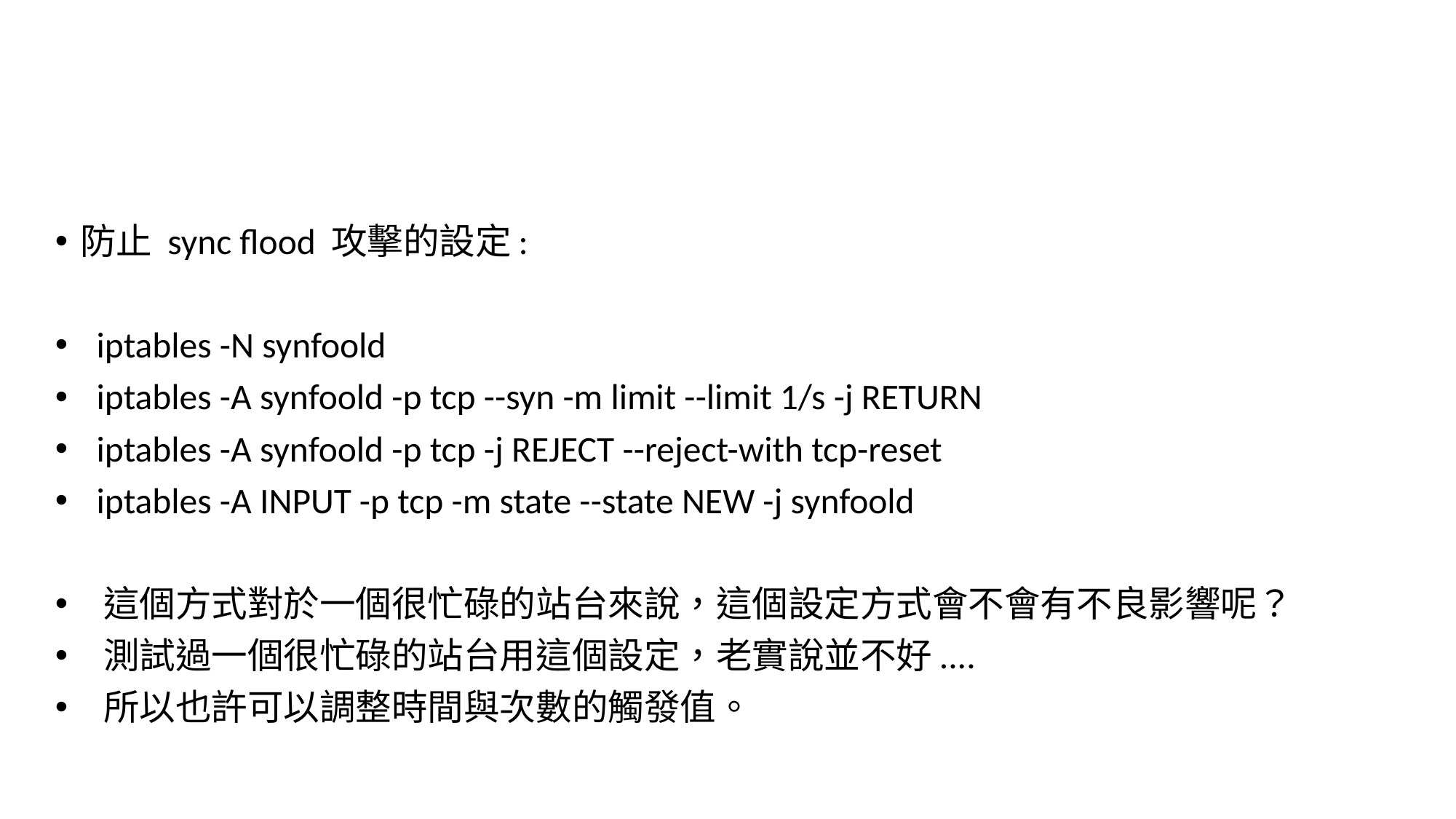

#
防止 sync flood 攻擊的設定:

  iptables -N synfoold
  iptables -A synfoold -p tcp --syn -m limit --limit 1/s -j RETURN
  iptables -A synfoold -p tcp -j REJECT --reject-with tcp-reset
  iptables -A INPUT -p tcp -m state --state NEW -j synfoold

  這個方式對於一個很忙碌的站台來說，這個設定方式會不會有不良影響呢？
  測試過一個很忙碌的站台用這個設定，老實說並不好....
  所以也許可以調整時間與次數的觸發值。